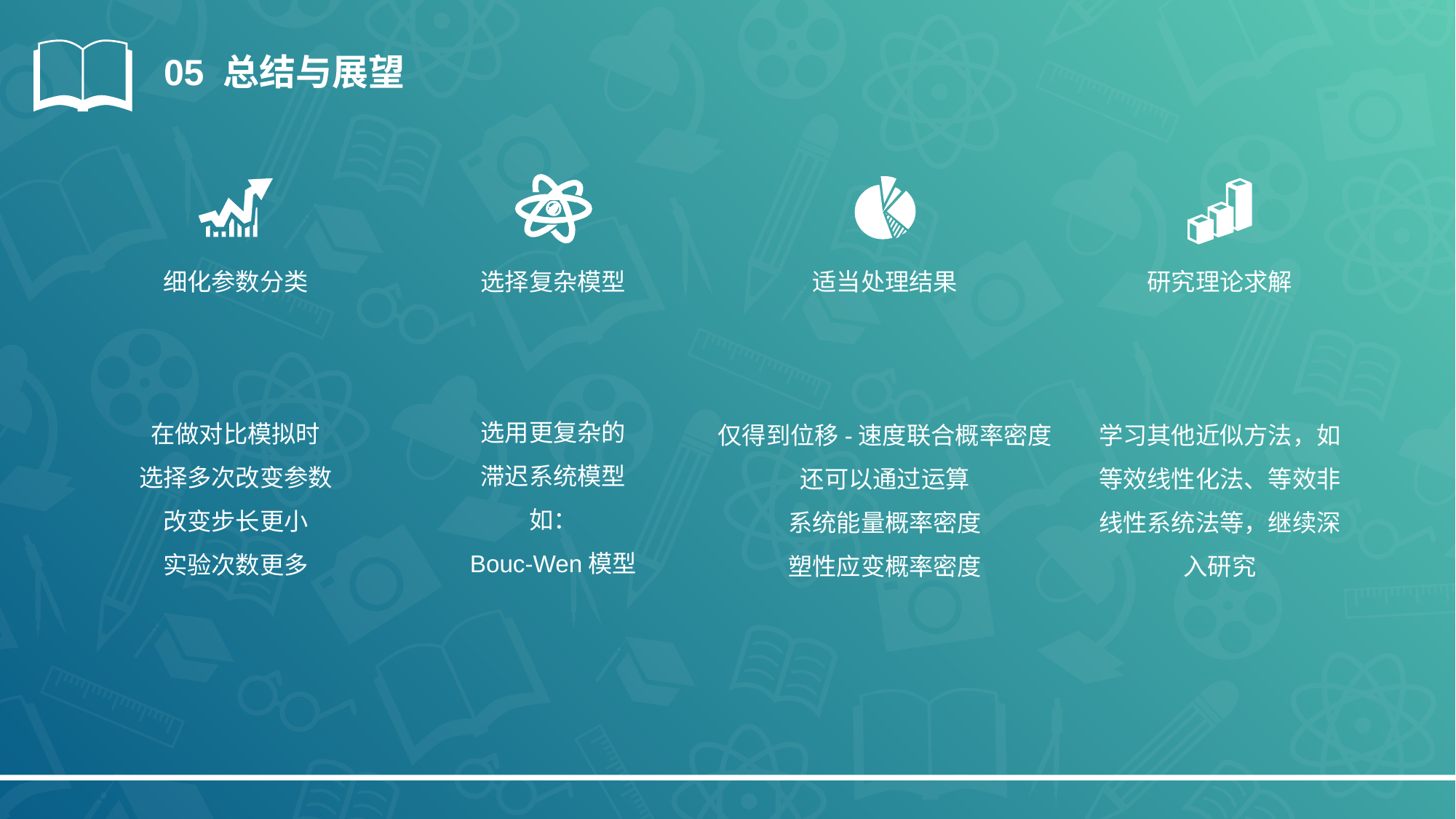

05 总结与展望

细化参数分类
选择复杂模型
适当处理结果
研究理论求解
选用更复杂的
滞迟系统模型
如：
Bouc-Wen模型
在做对比模拟时
选择多次改变参数
改变步长更小
实验次数更多
仅得到位移-速度联合概率密度
还可以通过运算
系统能量概率密度
塑性应变概率密度
学习其他近似方法，如等效线性化法、等效非线性系统法等，继续深入研究